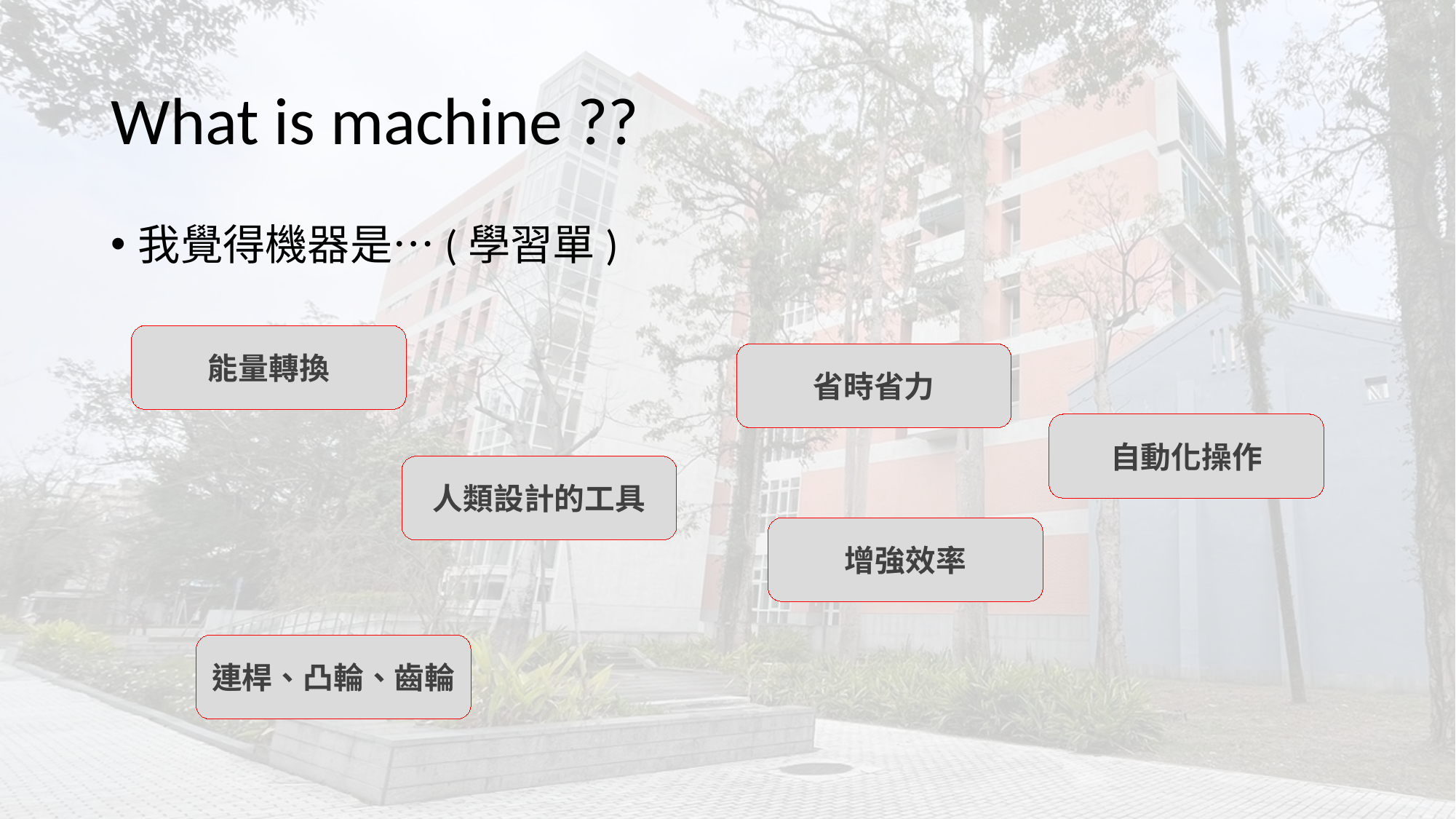

# What is machine ??
我覺得機器是…(學習單)
能量轉換
省時省力
自動化操作
人類設計的工具
增強效率
連桿、凸輪、齒輪